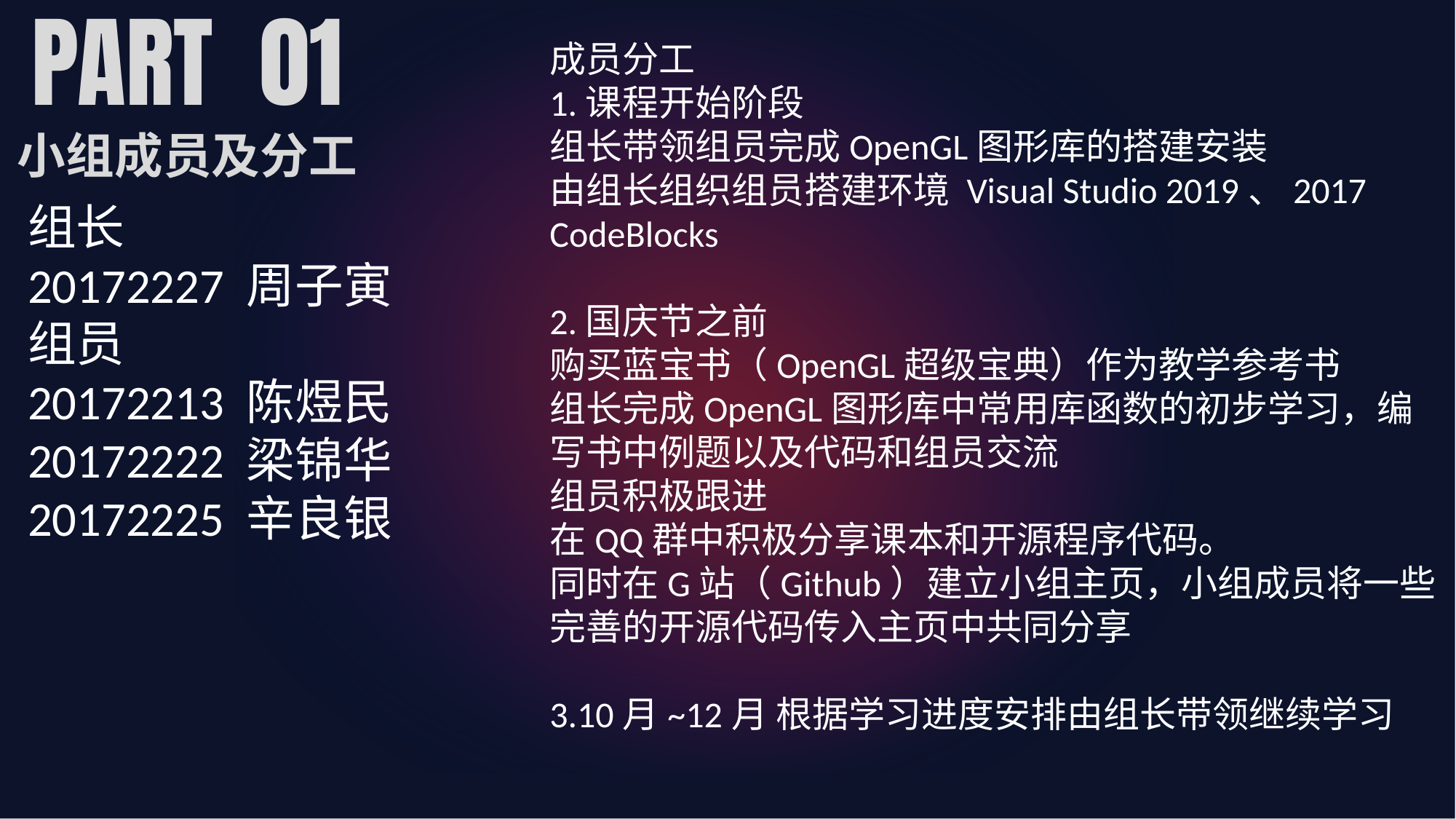

PART  01
小组成员及分工
成员分工
1.课程开始阶段
组长带领组员完成OpenGL图形库的搭建安装
由组长组织组员搭建环境 Visual Studio 2019、2017 CodeBlocks

2.国庆节之前
购买蓝宝书（OpenGL超级宝典）作为教学参考书
组长完成OpenGL图形库中常用库函数的初步学习，编写书中例题以及代码和组员交流
组员积极跟进
在QQ群中积极分享课本和开源程序代码。
同时在G站（Github）建立小组主页，小组成员将一些完善的开源代码传入主页中共同分享

3.10月~12月 根据学习进度安排由组长带领继续学习
组长
20172227 周子寅
组员
20172213 陈煜民
20172222 梁锦华
20172225 辛良银